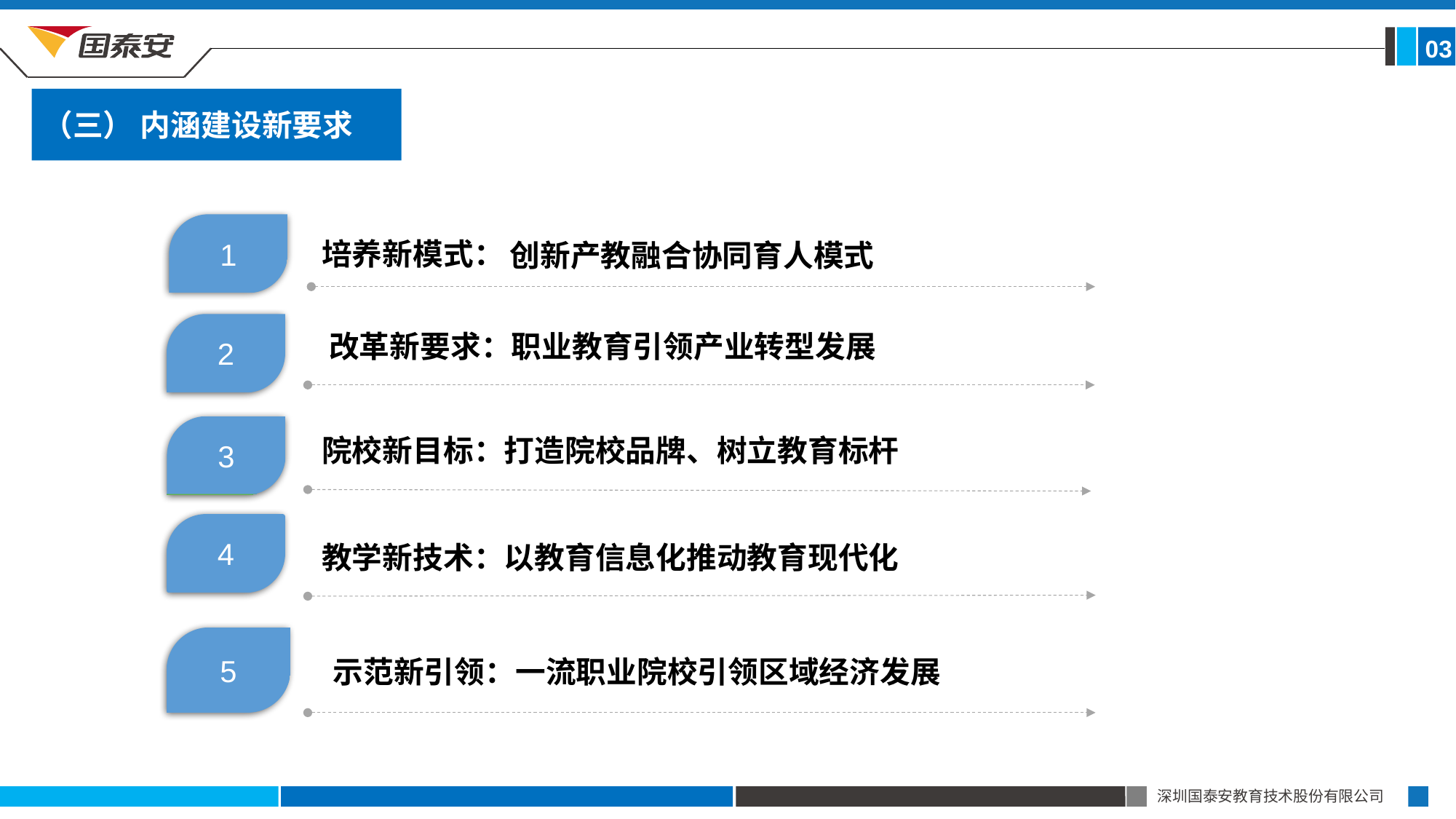

03
（三） 内涵建设新要求
1
2
3
4
培养新模式：
改革新要求：职业教育引领产业转型发展
院校新目标：打造院校品牌、树立教育标杆
教学新技术：以教育信息化推动教育现代化
创新产教融合协同育人模式
5
示范新引领：一流职业院校引领区域经济发展